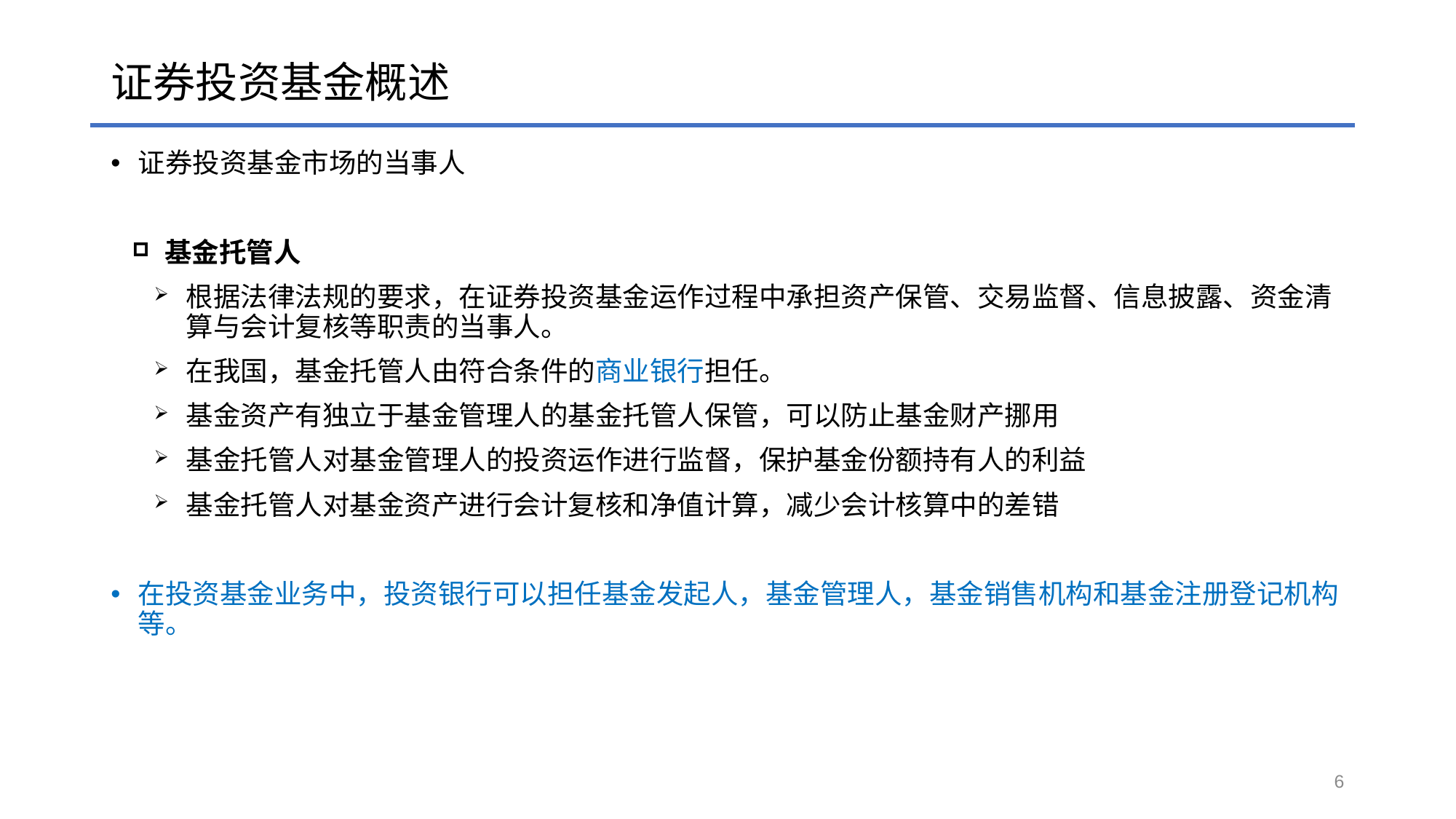

# 证券投资基金概述
证券投资基金市场的当事人

基金托管人
根据法律法规的要求，在证券投资基金运作过程中承担资产保管、交易监督、信息披露、资金清算与会计复核等职责的当事人。
在我国，基金托管人由符合条件的商业银行担任。
基金资产有独立于基金管理人的基金托管人保管，可以防止基金财产挪用
基金托管人对基金管理人的投资运作进行监督，保护基金份额持有人的利益
基金托管人对基金资产进行会计复核和净值计算，减少会计核算中的差错

在投资基金业务中，投资银行可以担任基金发起人，基金管理人，基金销售机构和基金注册登记机构等。
6